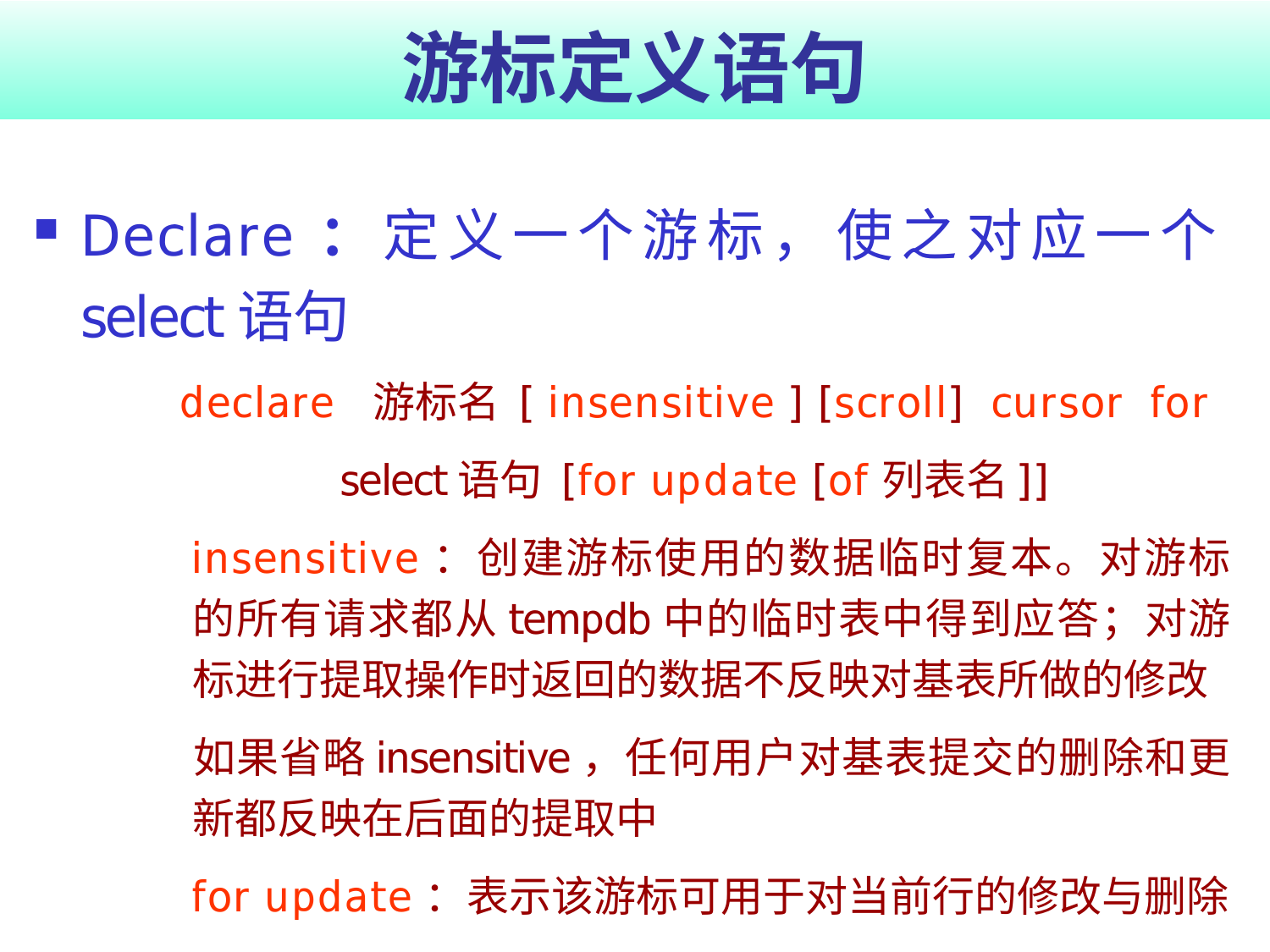

# 游标定义语句
Declare：定义一个游标，使之对应一个select语句
declare  游标名 [ insensitive ] [scroll]  cursor  for
select语句 [for update [of列表名]]
	insensitive：创建游标使用的数据临时复本。对游标的所有请求都从tempdb中的临时表中得到应答；对游标进行提取操作时返回的数据不反映对基表所做的修改
  如果省略insensitive，任何用户对基表提交的删除和更新都反映在后面的提取中
	for update：表示该游标可用于对当前行的修改与删除